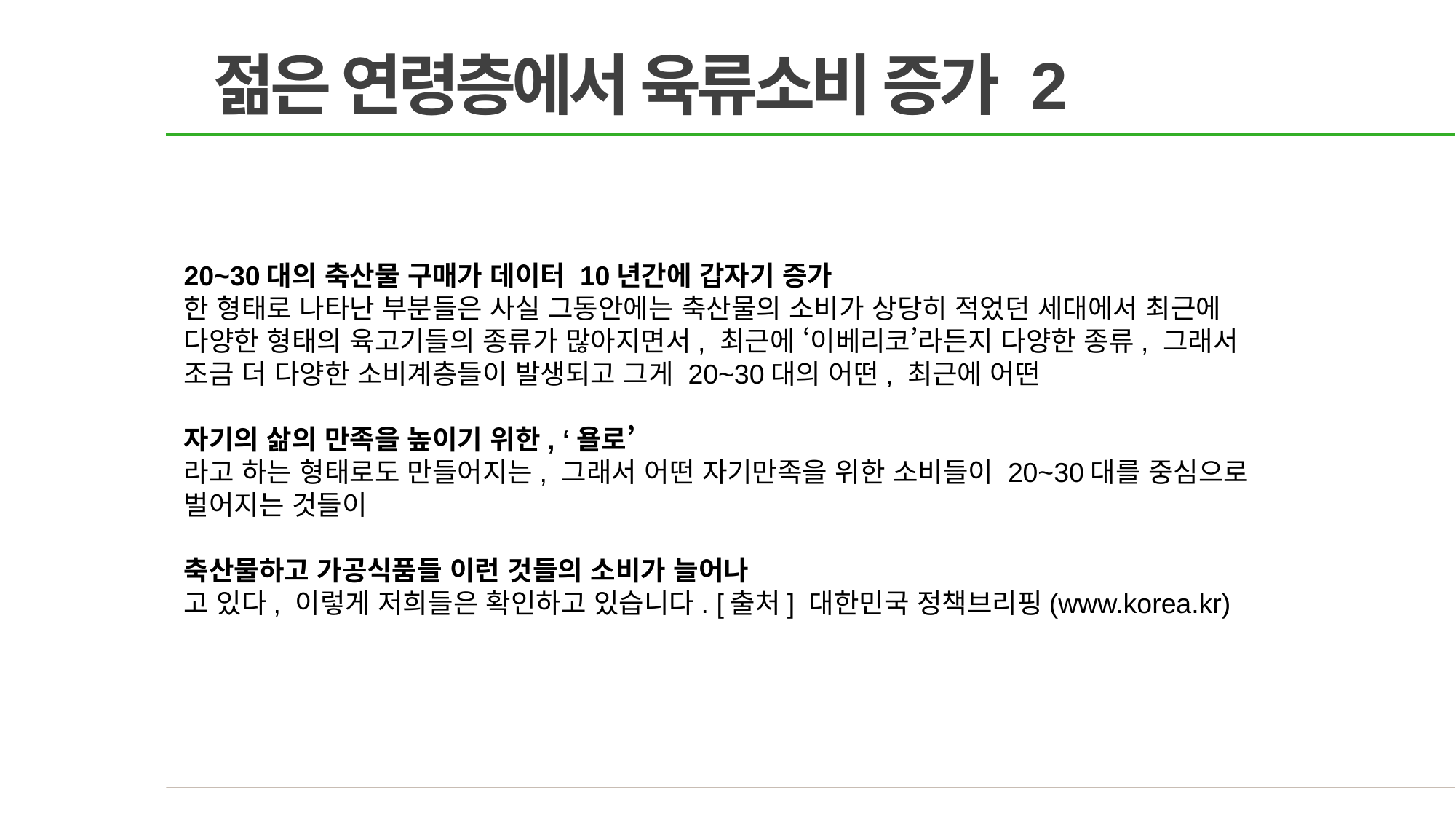

젊은 연령층에서 육류소비 증가 2
20~30대의 축산물 구매가 데이터 10년간에 갑자기 증가
한 형태로 나타난 부분들은 사실 그동안에는 축산물의 소비가 상당히 적었던 세대에서 최근에 다양한 형태의 육고기들의 종류가 많아지면서, 최근에 ‘이베리코’라든지 다양한 종류, 그래서 조금 더 다양한 소비계층들이 발생되고 그게 20~30대의 어떤, 최근에 어떤

자기의 삶의 만족을 높이기 위한, ‘욜로’
라고 하는 형태로도 만들어지는, 그래서 어떤 자기만족을 위한 소비들이 20~30대를 중심으로 벌어지는 것들이

축산물하고 가공식품들 이런 것들의 소비가 늘어나
고 있다, 이렇게 저희들은 확인하고 있습니다. [출처] 대한민국 정책브리핑(www.korea.kr)